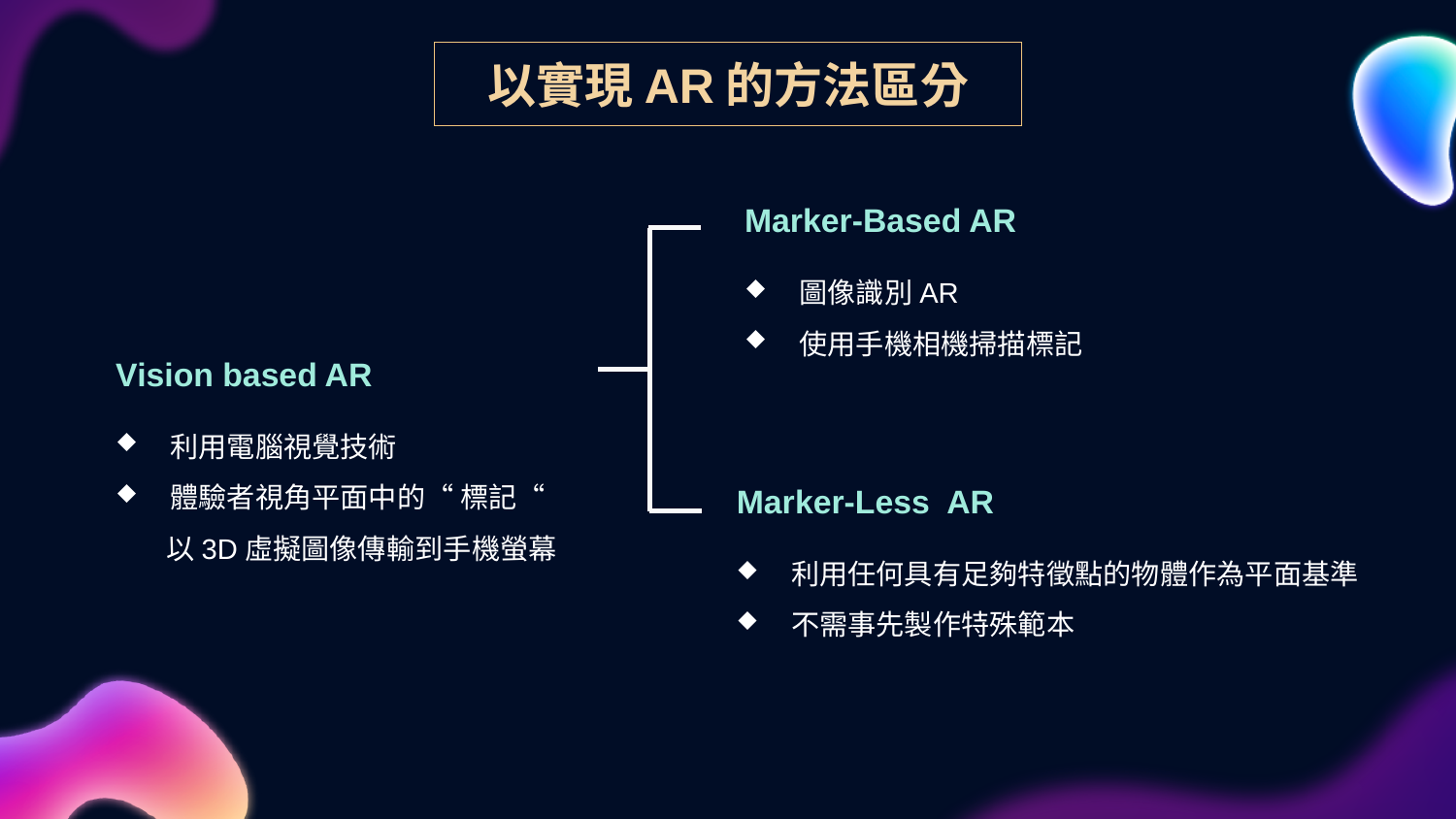

以實現AR的方法區分
Marker-Based AR
圖像識別AR
使用手機相機掃描標記
Marker-Less  AR

利用任何具有足夠特徵點的物體作為平面基準
不需事先製作特殊範本
Vision based AR

利用電腦視覺技術
體驗者視角平面中的“ 標記“
       以3D虛擬圖像傳輸到手機螢幕